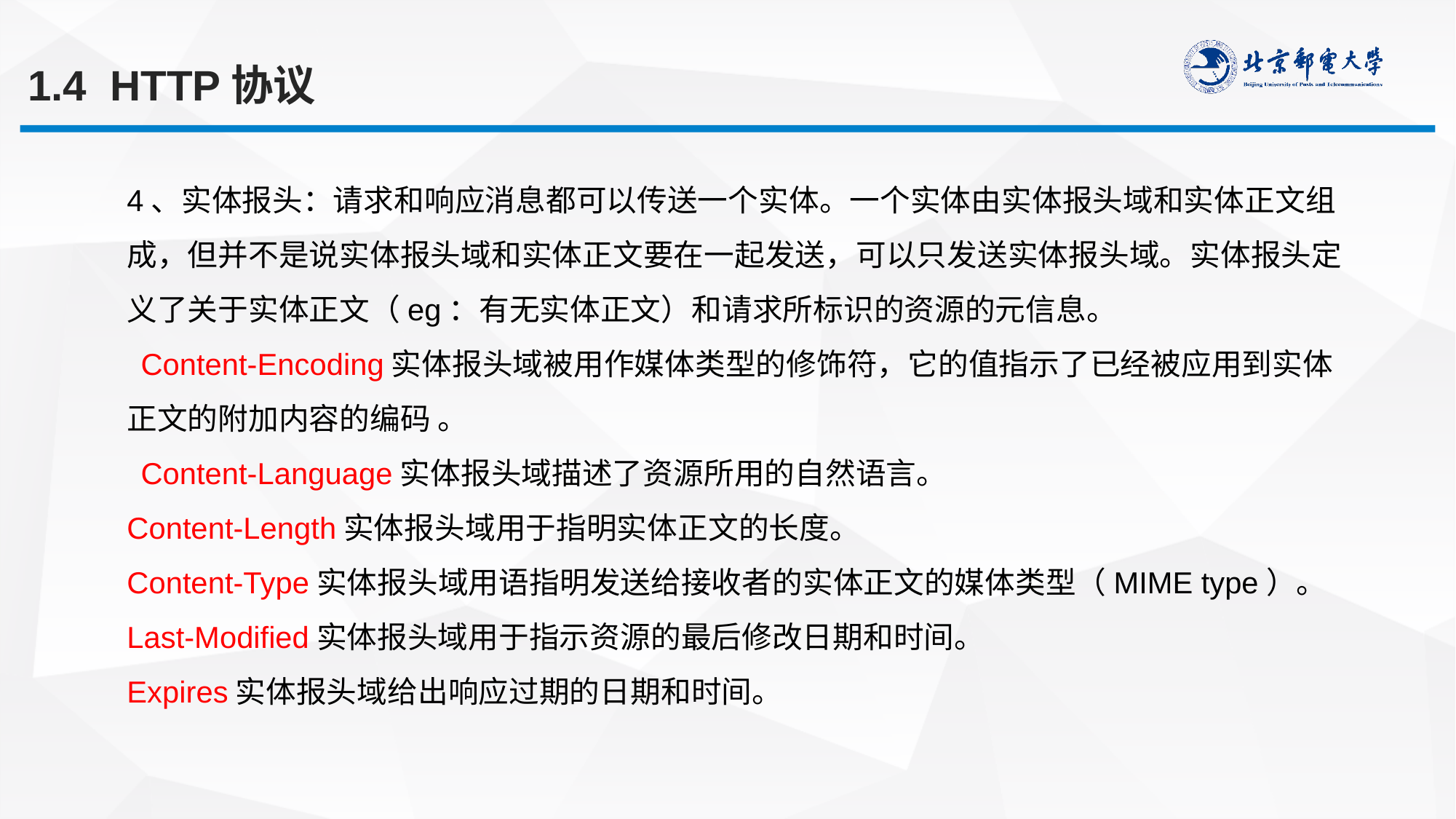

1.4  HTTP协议

4、实体报头：请求和响应消息都可以传送一个实体。一个实体由实体报头域和实体正文组成，但并不是说实体报头域和实体正文要在一起发送，可以只发送实体报头域。实体报头定义了关于实体正文（eg：有无实体正文）和请求所标识的资源的元信息。
 Content-Encoding实体报头域被用作媒体类型的修饰符，它的值指示了已经被应用到实体正文的附加内容的编码 。
 Content-Language实体报头域描述了资源所用的自然语言。
Content-Length实体报头域用于指明实体正文的长度。
Content-Type实体报头域用语指明发送给接收者的实体正文的媒体类型（MIME type）。
Last-Modified实体报头域用于指示资源的最后修改日期和时间。
Expires实体报头域给出响应过期的日期和时间。